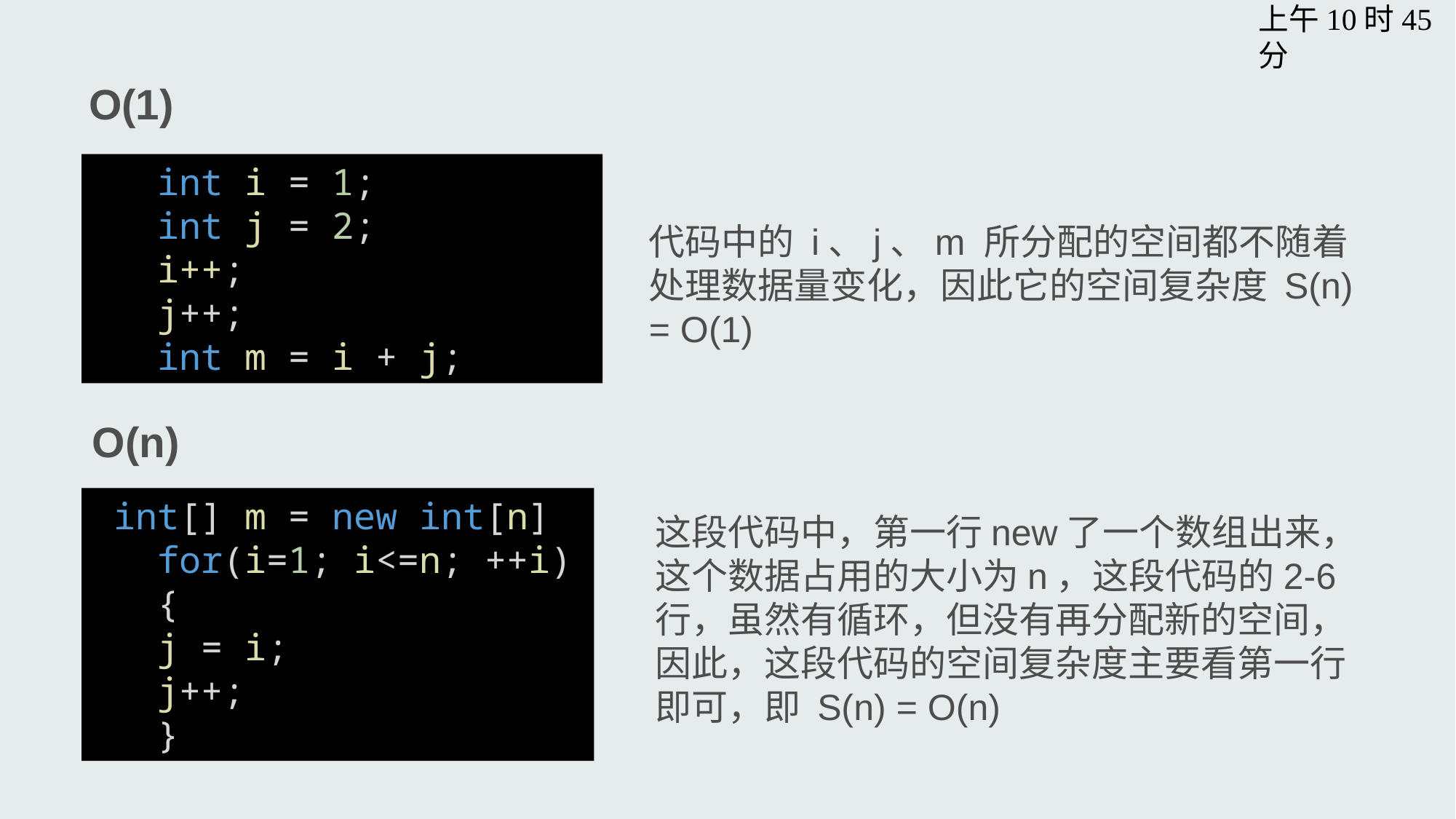

O(1)
1: int i = 1;
2: int j = 2;
3: i++;
4: j++;
5: int m = i + j;
代码中的 i、j、m 所分配的空间都不随着处理数据量变化，因此它的空间复杂度 S(n) = O(1)
O(n)
1int[] m = new int[n]
2: for(i=1; i<=n; ++i)
3: {
4: j = i;
5: j++;
6: }
这段代码中，第一行new了一个数组出来，这个数据占用的大小为n，这段代码的2-6行，虽然有循环，但没有再分配新的空间，因此，这段代码的空间复杂度主要看第一行即可，即 S(n) = O(n)